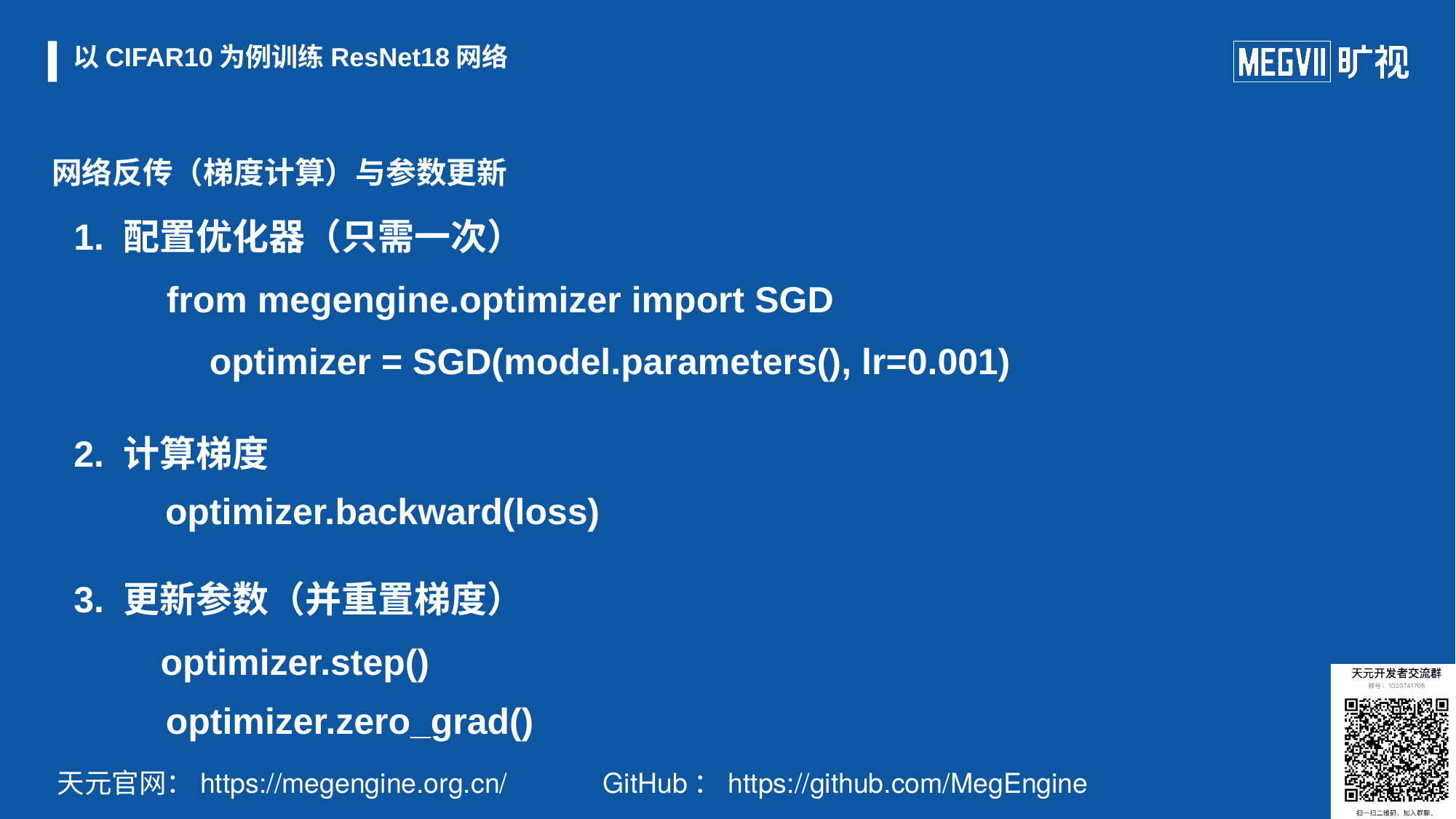

# 以CIFAR10为例训练ResNet18网络
网络反传（梯度计算）与参数更新
1. 配置优化器（只需一次）
from megengine.optimizer import SGD
optimizer = SGD(model.parameters(), lr=0.001)
2. 计算梯度
optimizer.backward(loss)
3. 更新参数（并重置梯度）
optimizer.step()
optimizer.zero_grad()